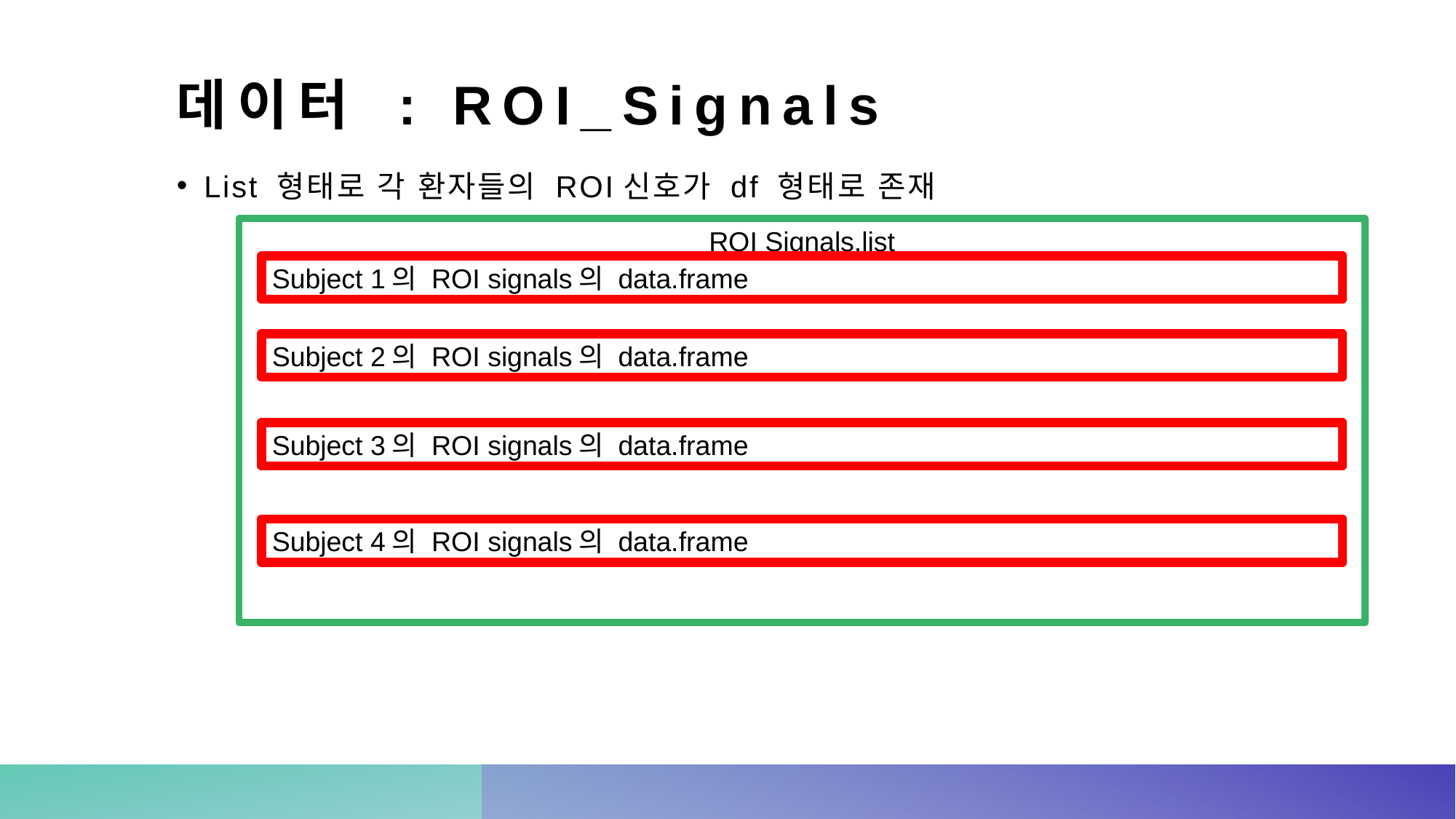

# 데이터 : ROI_Signals
List 형태로 각 환자들의 ROI신호가 df 형태로 존재

ROI Signals.list

Subject 1의 ROI signals의 data.frame
Subject 2의 ROI signals의 data.frame
Subject 3의 ROI signals의 data.frame
Subject 4의 ROI signals의 data.frame